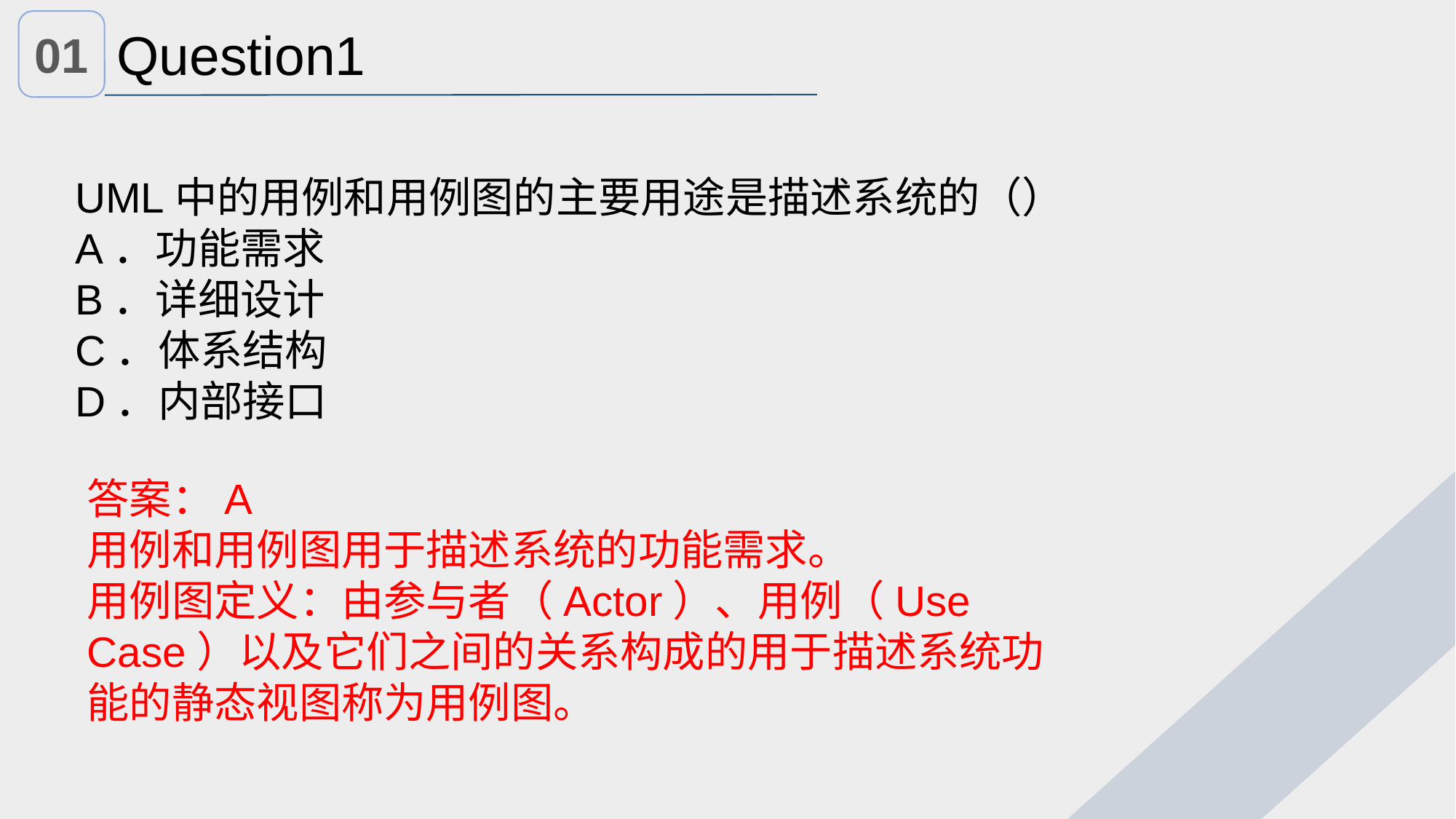

01
Question1

UML中的用例和用例图的主要用途是描述系统的（）
A．功能需求
B．详细设计
C．体系结构
D．内部接口
答案：A
用例和用例图用于描述系统的功能需求。
用例图定义：由参与者（Actor）、用例（Use Case）以及它们之间的关系构成的用于描述系统功能的静态视图称为用例图。